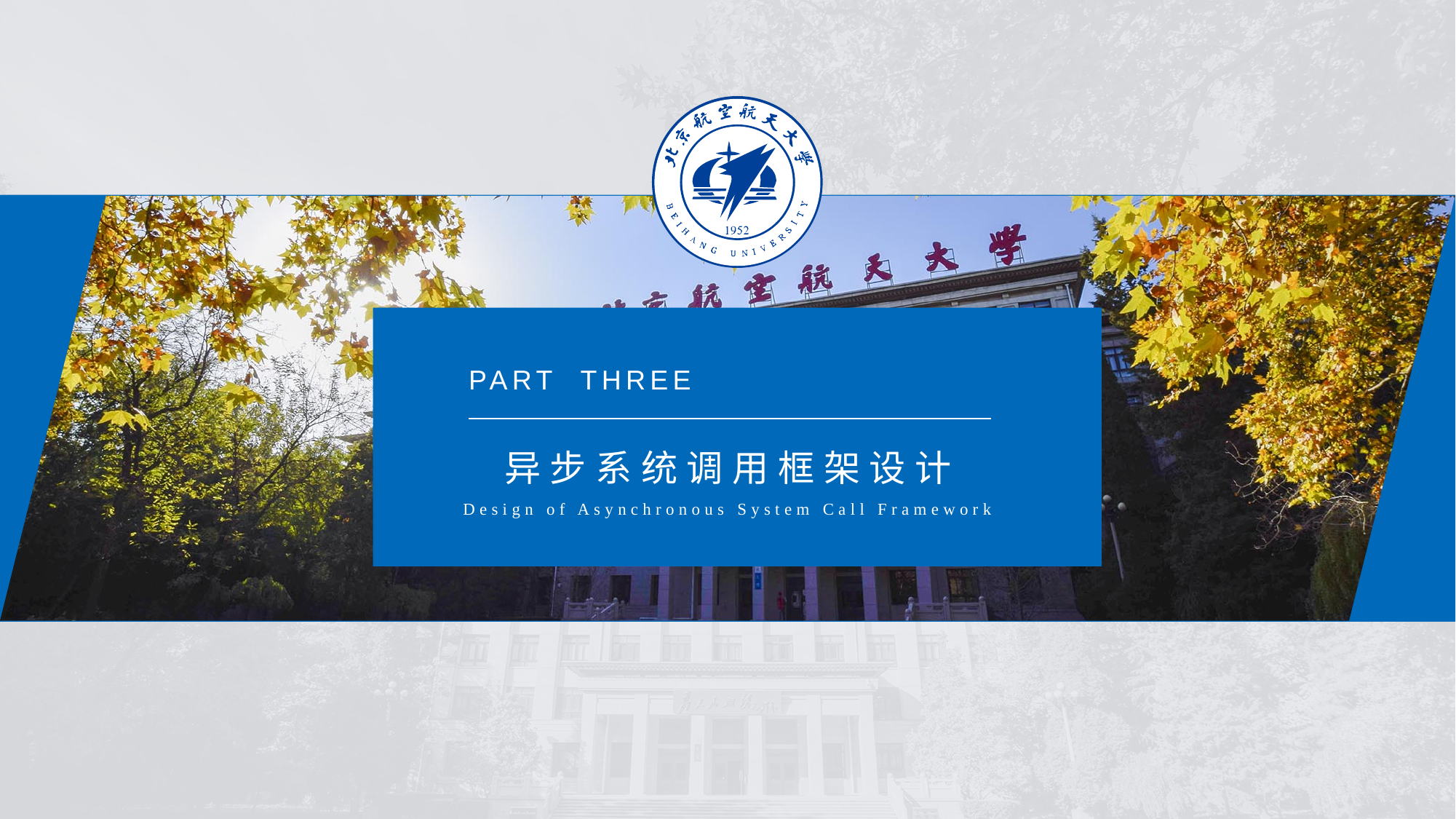

PART  THREE

异步系统调用框架设计
Design of Asynchronous System Call Framework